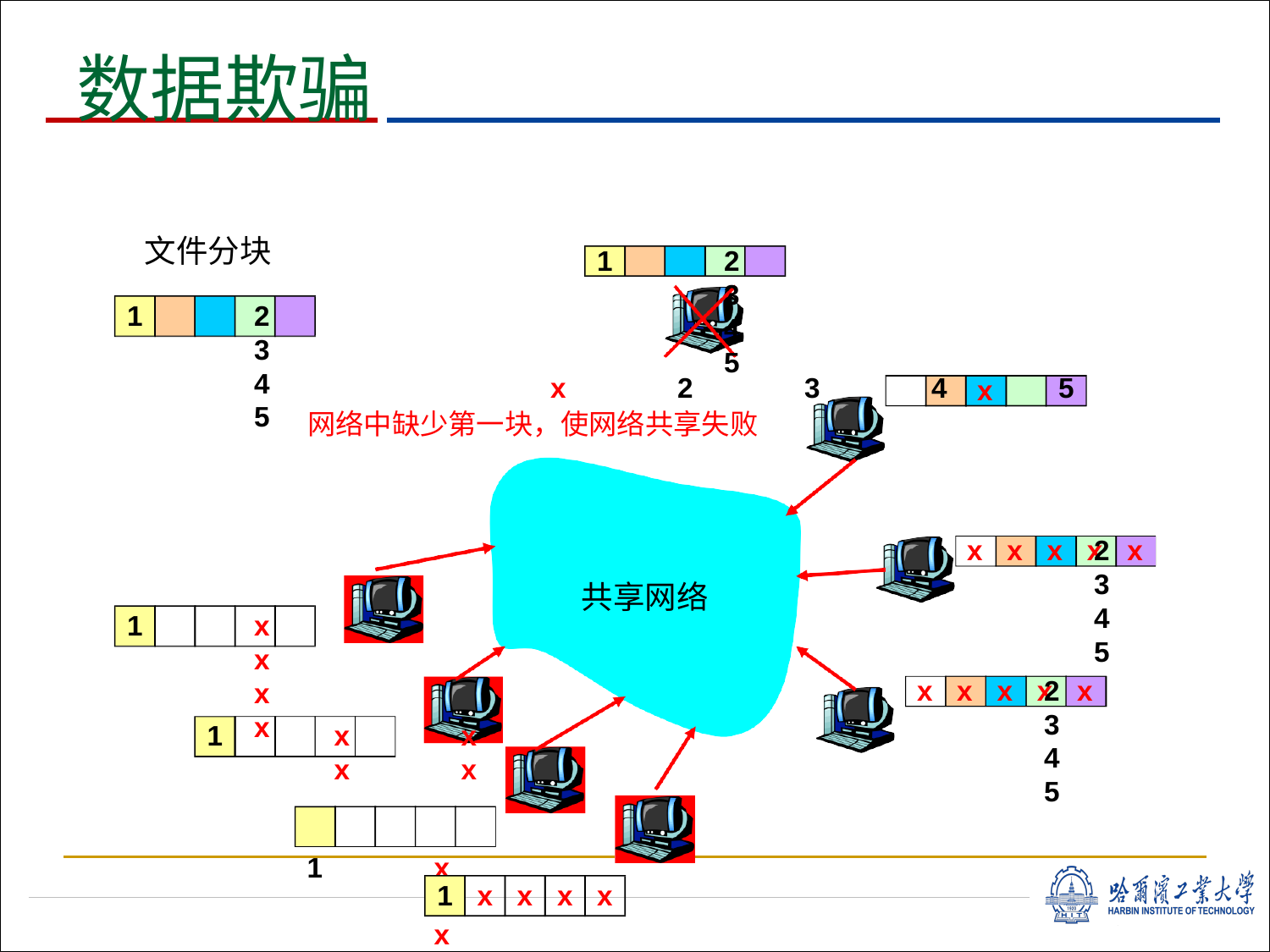

# 数据欺骗
文件分块
1	2	3	4	5
1	2	3	4	5

x
x
x
x
x

x	2	3	4	5
网络中缺少第一块，使网络共享失败

x
x
x
x
x	2	3	4	5
x
x
x
x
共享网络

1	x	x	x	x
x	2	3	4	5
x
x
x
x
1	x	x	x	x

1	x	x	x	x

1
x
x
x
x